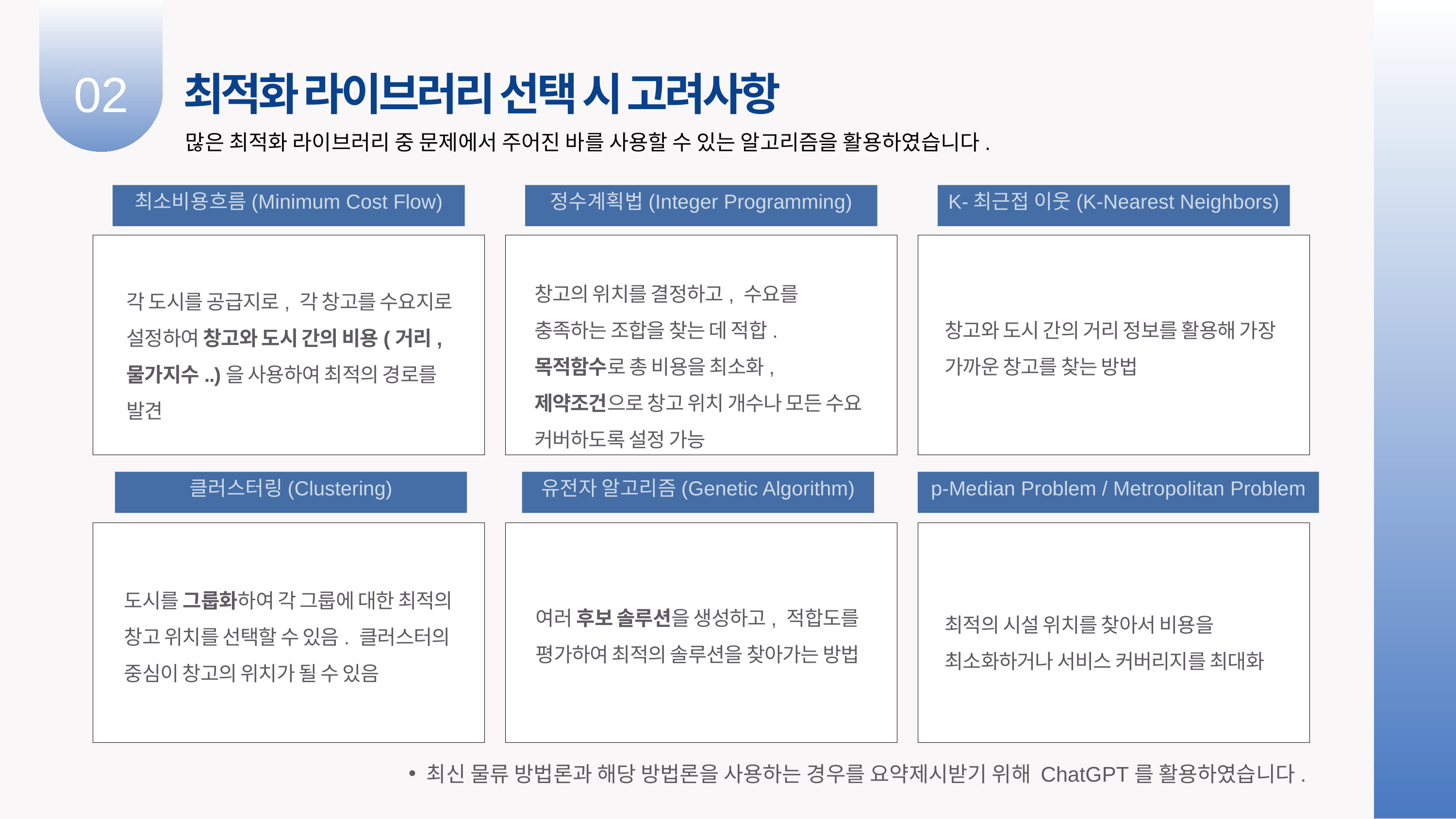

03
02
최적화 라이브러리 선택 시 고려사항
많은 최적화 라이브러리 중 문제에서 주어진 바를 사용할 수 있는 알고리즘을 활용하였습니다.

최소비용흐름(Minimum Cost Flow)

정수계획법(Integer Programming)

K-최근접 이웃(K-Nearest Neighbors)

창고의 위치를 결정하고, 수요를 충족하는 조합을 찾는 데 적합. 목적함수로 총 비용을 최소화, 제약조건으로 창고 위치 개수나 모든 수요 커버하도록 설정 가능
각 도시를 공급지로, 각 창고를 수요지로
설정하여 창고와 도시 간의 비용(거리, 물가지수..)을 사용하여 최적의 경로를 발견
창고와 도시 간의 거리 정보를 활용해 가장 가까운 창고를 찾는 방법

클러스터링(Clustering)

유전자 알고리즘(Genetic Algorithm)

p-Median Problem / Metropolitan Problem

도시를 그룹화하여 각 그룹에 대한 최적의 창고 위치를 선택할 수 있음. 클러스터의
중심이 창고의 위치가 될 수 있음
여러 후보 솔루션을 생성하고, 적합도를
평가하여 최적의 솔루션을 찾아가는 방법
최적의 시설 위치를 찾아서 비용을 최소화하거나 서비스 커버리지를 최대화
최신 물류 방법론과 해당 방법론을 사용하는 경우를 요약제시받기 위해 ChatGPT를 활용하였습니다.